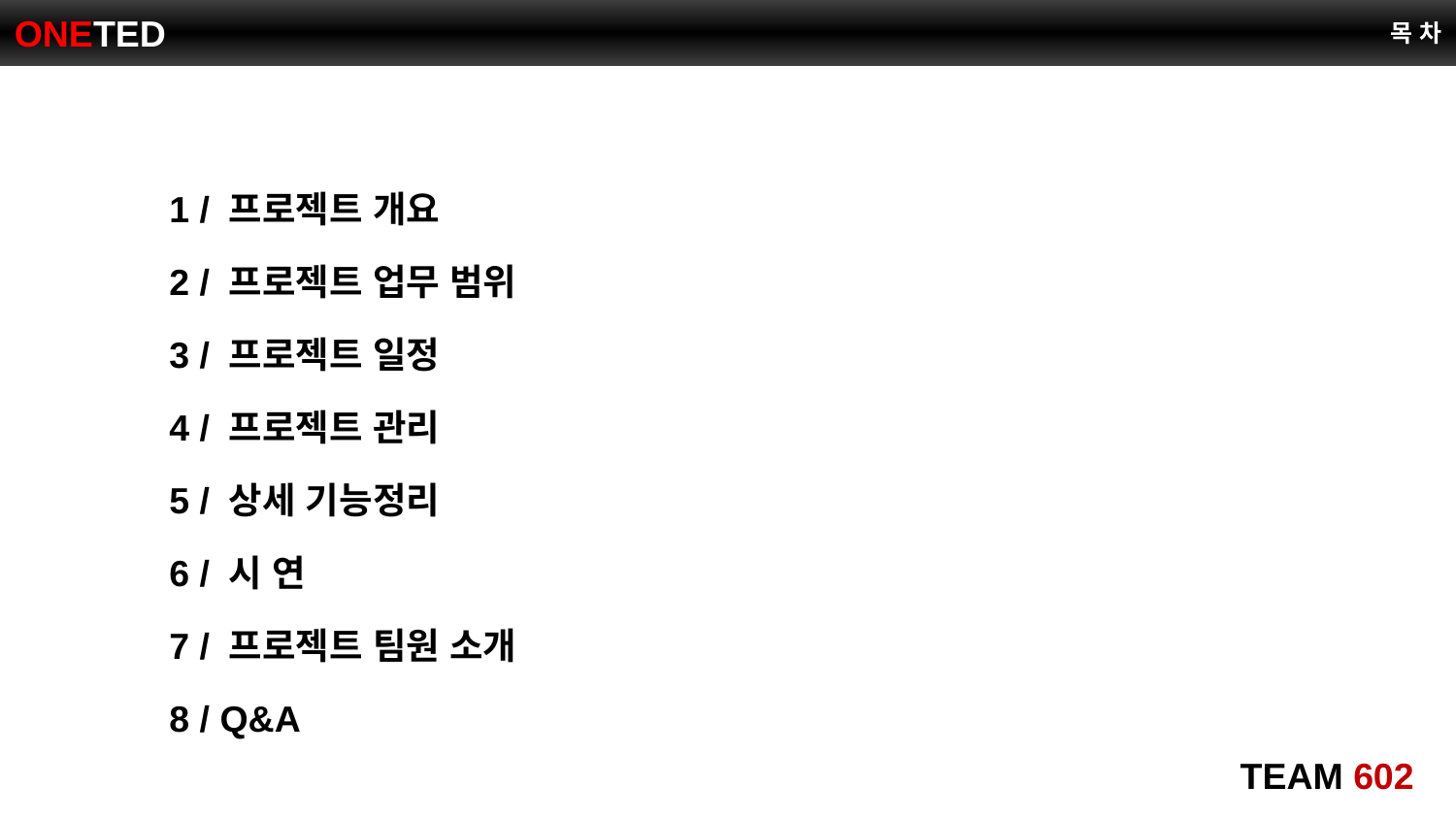

# 목 차
1 / 프로젝트 개요
2 / 프로젝트 업무 범위
3 / 프로젝트 일정
4 / 프로젝트 관리
5 / 상세 기능정리
6 / 시 연
7 / 프로젝트 팀원 소개
8 / Q&A